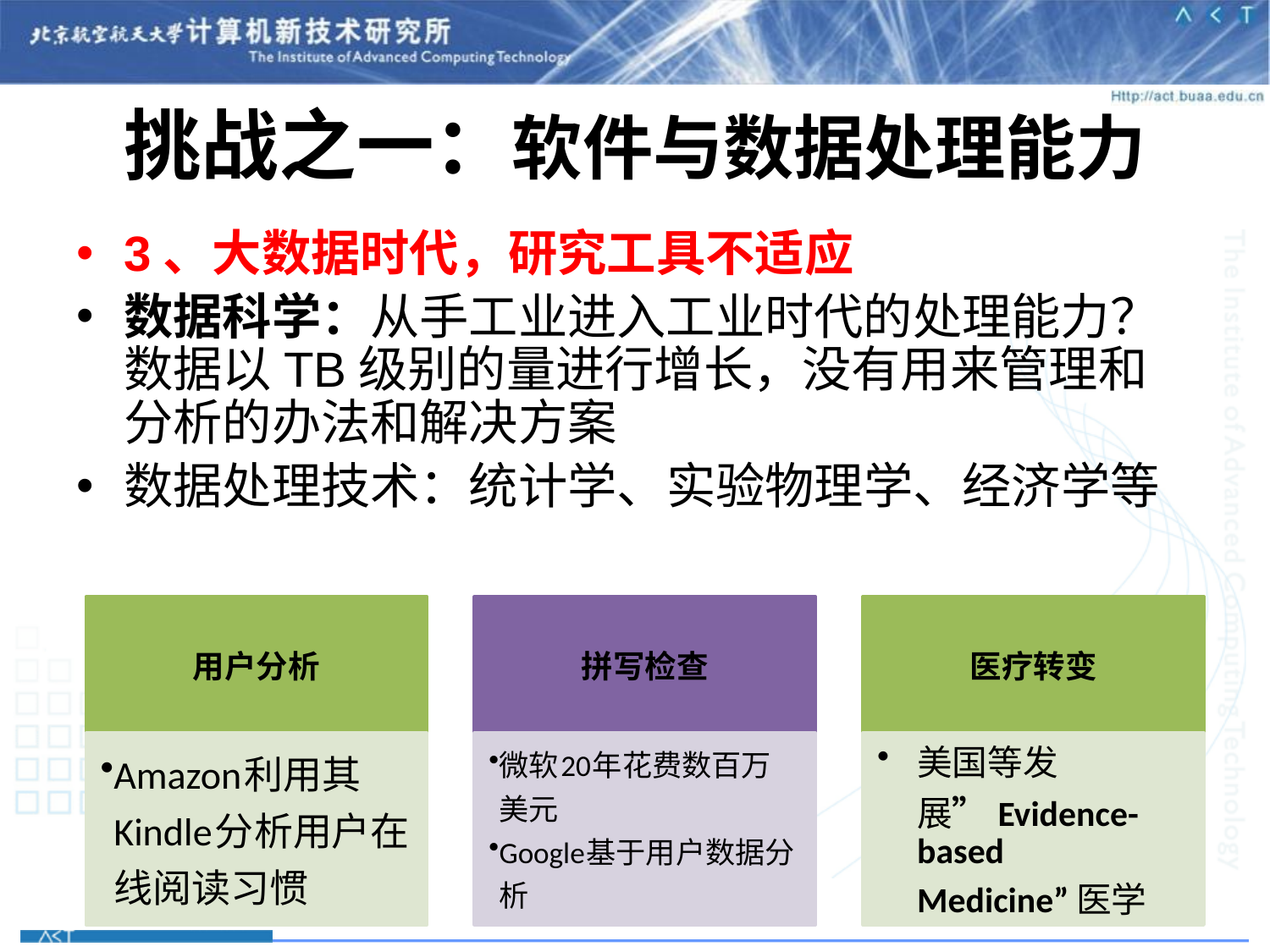

挑战之一：软件与数据处理能力
3、大数据时代，研究工具不适应
数据科学：从手工业进入工业时代的处理能力？数据以TB级别的量进行增长，没有用来管理和分析的办法和解决方案
数据处理技术：统计学、实验物理学、经济学等
拼写检查
医疗转变
微软20年花费数百万美元
Amazon利用其Kindle分析用户在线阅读习惯
用户分析
Google基于用户数据分析